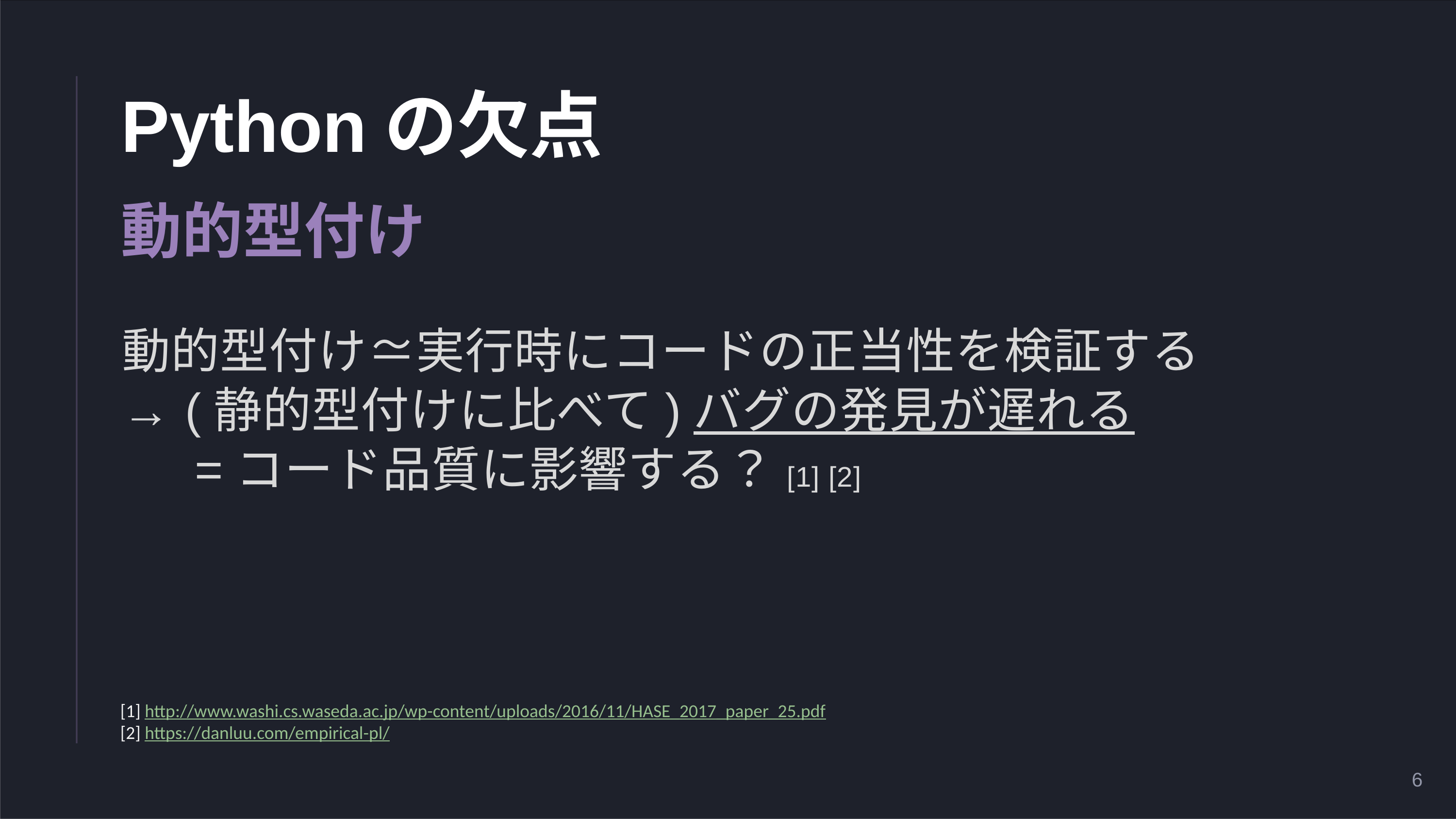

# Pythonの欠点
動的型付け
動的型付け≃実行時にコードの正当性を検証する
→ (静的型付けに比べて)バグの発見が遅れる
	=コード品質に影響する？[1] [2]
[1] http://www.washi.cs.waseda.ac.jp/wp-content/uploads/2016/11/HASE_2017_paper_25.pdf
[2] https://danluu.com/empirical-pl/
6